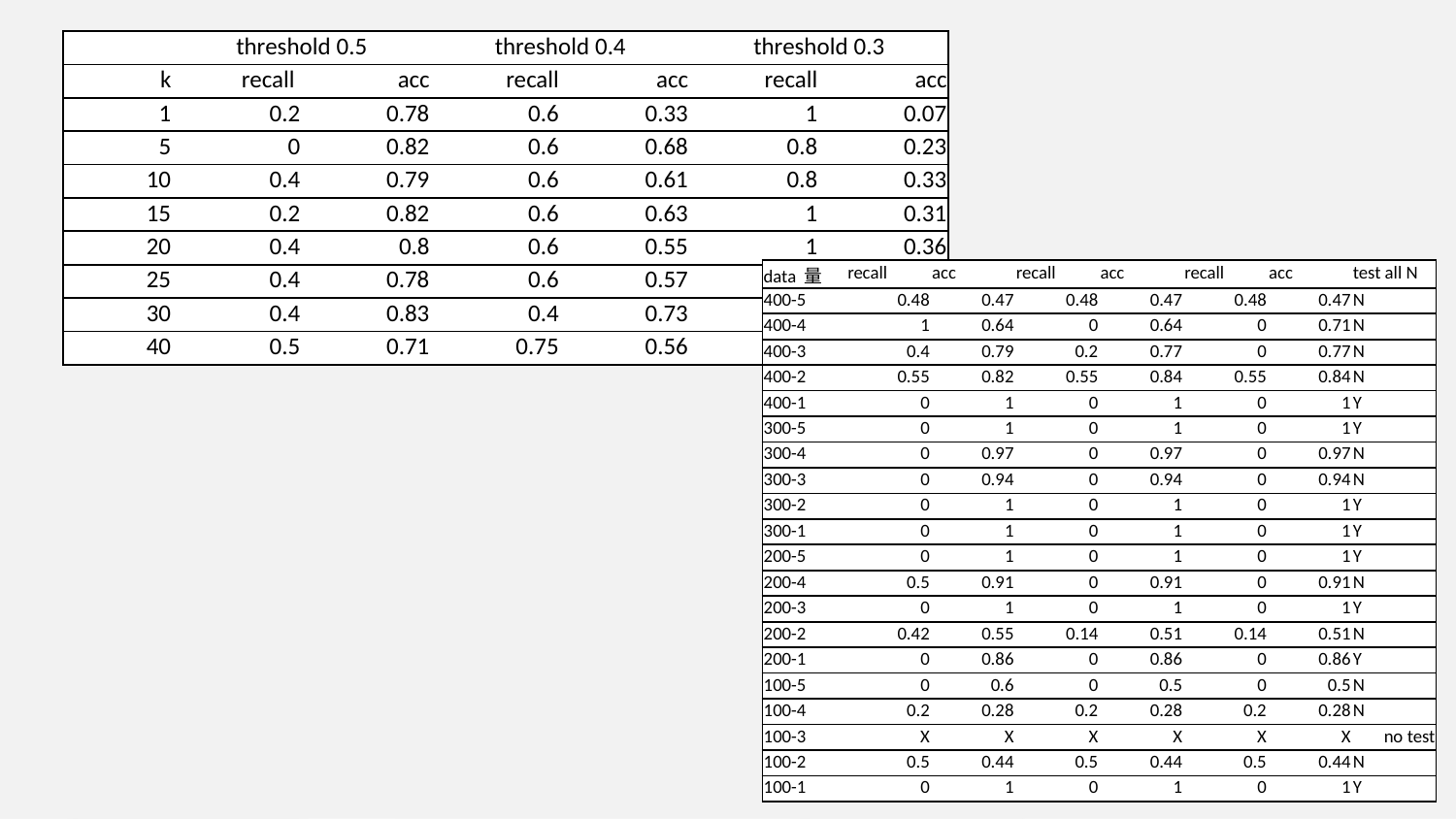

|  | threshold 0.5 |  | threshold 0.4 |  | threshold 0.3 |  |
| --- | --- | --- | --- | --- | --- | --- |
| k | recall | acc | recall | acc | recall | acc |
| 1 | 0.2 | 0.78 | 0.6 | 0.33 | 1 | 0.07 |
| 5 | 0 | 0.82 | 0.6 | 0.68 | 0.8 | 0.23 |
| 10 | 0.4 | 0.79 | 0.6 | 0.61 | 0.8 | 0.33 |
| 15 | 0.2 | 0.82 | 0.6 | 0.63 | 1 | 0.31 |
| 20 | 0.4 | 0.8 | 0.6 | 0.55 | 1 | 0.36 |
| 25 | 0.4 | 0.78 | 0.6 | 0.57 | 0.8 | 0.29 |
| 30 | 0.4 | 0.83 | 0.4 | 0.73 | 0.8 | 0.54 |
| 40 | 0.5 | 0.71 | 0.75 | 0.56 | 1 | 0.25 |
| data 量 | recall | acc | recall | acc | recall | acc | test all N |
| --- | --- | --- | --- | --- | --- | --- | --- |
| 400-5 | 0.48 | 0.47 | 0.48 | 0.47 | 0.48 | 0.47 | N |
| 400-4 | 1 | 0.64 | 0 | 0.64 | 0 | 0.71 | N |
| 400-3 | 0.4 | 0.79 | 0.2 | 0.77 | 0 | 0.77 | N |
| 400-2 | 0.55 | 0.82 | 0.55 | 0.84 | 0.55 | 0.84 | N |
| 400-1 | 0 | 1 | 0 | 1 | 0 | 1 | Y |
| 300-5 | 0 | 1 | 0 | 1 | 0 | 1 | Y |
| 300-4 | 0 | 0.97 | 0 | 0.97 | 0 | 0.97 | N |
| 300-3 | 0 | 0.94 | 0 | 0.94 | 0 | 0.94 | N |
| 300-2 | 0 | 1 | 0 | 1 | 0 | 1 | Y |
| 300-1 | 0 | 1 | 0 | 1 | 0 | 1 | Y |
| 200-5 | 0 | 1 | 0 | 1 | 0 | 1 | Y |
| 200-4 | 0.5 | 0.91 | 0 | 0.91 | 0 | 0.91 | N |
| 200-3 | 0 | 1 | 0 | 1 | 0 | 1 | Y |
| 200-2 | 0.42 | 0.55 | 0.14 | 0.51 | 0.14 | 0.51 | N |
| 200-1 | 0 | 0.86 | 0 | 0.86 | 0 | 0.86 | Y |
| 100-5 | 0 | 0.6 | 0 | 0.5 | 0 | 0.5 | N |
| 100-4 | 0.2 | 0.28 | 0.2 | 0.28 | 0.2 | 0.28 | N |
| 100-3 | X | X | X | X | X | X | no test |
| 100-2 | 0.5 | 0.44 | 0.5 | 0.44 | 0.5 | 0.44 | N |
| 100-1 | 0 | 1 | 0 | 1 | 0 | 1 | Y |